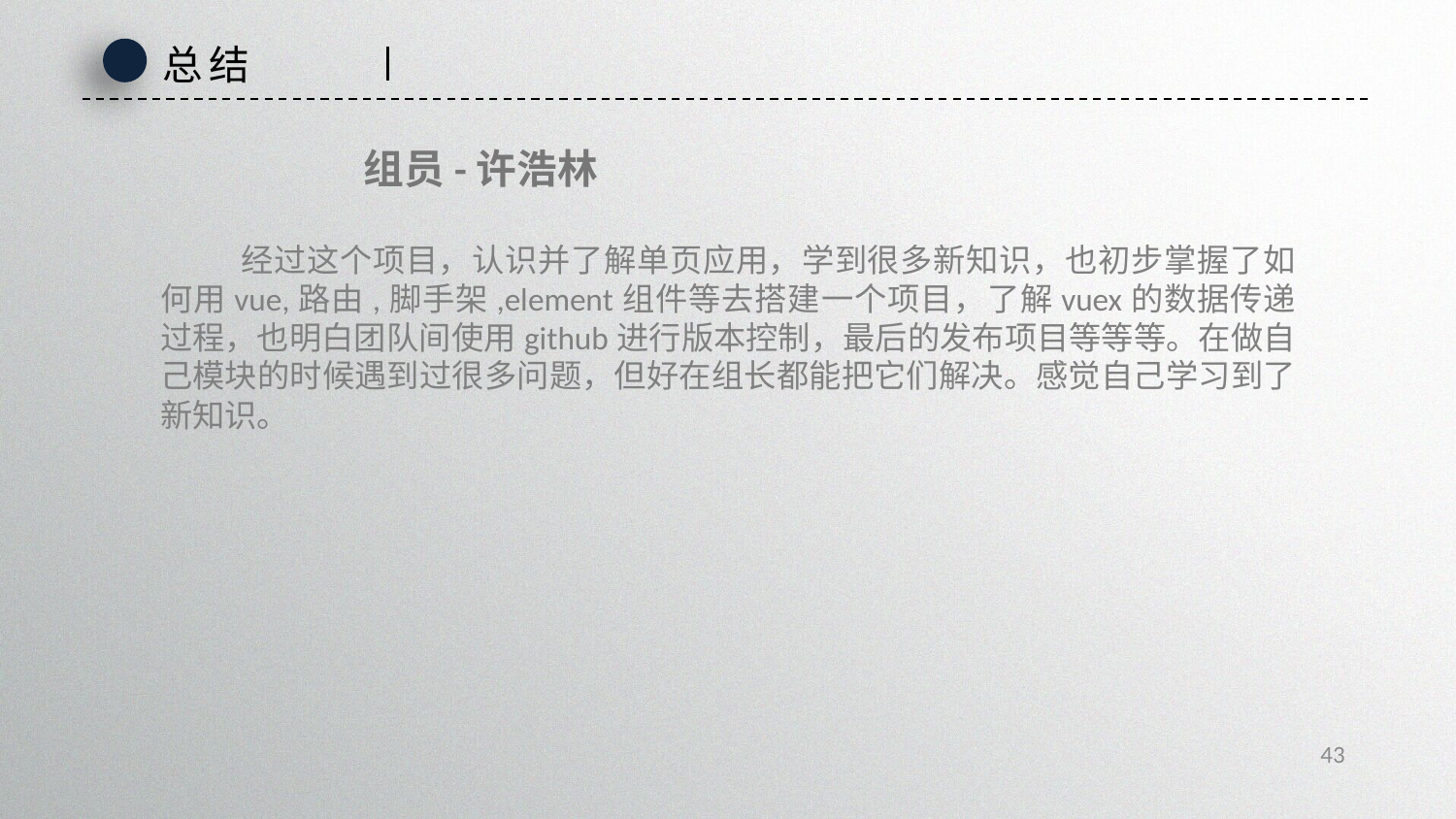

总结

组员-许浩林
         经过这个项目，认识并了解单页应用，学到很多新知识，也初步掌握了如何用vue,路由,脚手架,element组件等去搭建一个项目，了解vuex的数据传递过程，也明白团队间使用github进行版本控制，最后的发布项目等等等。在做自己模块的时候遇到过很多问题，但好在组长都能把它们解决。感觉自己学习到了新知识。
43